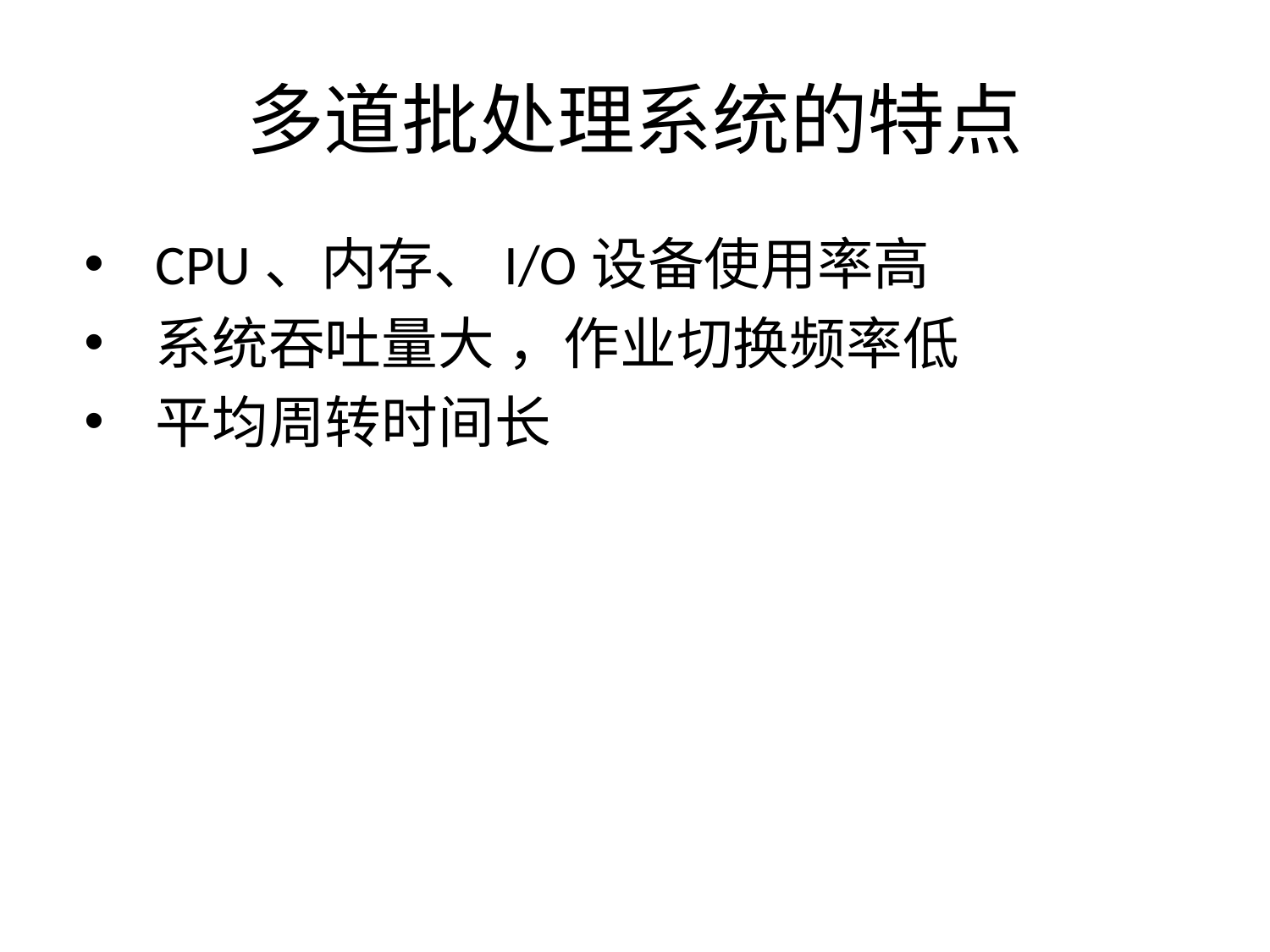

# 多道批处理系统的特点
CPU、内存、I/O设备使用率高
系统吞吐量大 ，作业切换频率低
平均周转时间长